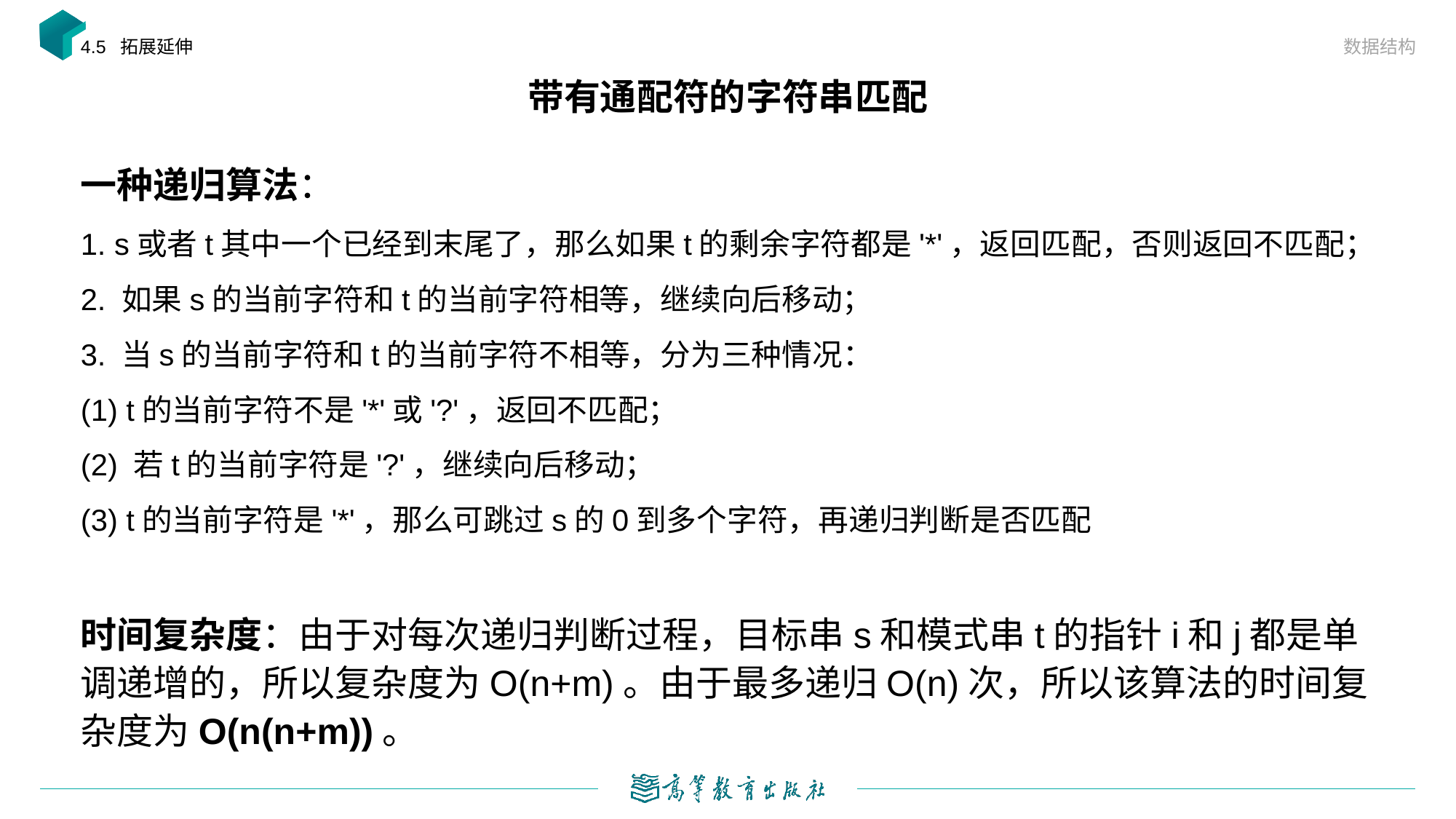

数据结构
4.5  拓展延伸
# 带有通配符的字符串匹配
一种递归算法：
1. s或者t其中一个已经到末尾了，那么如果t的剩余字符都是'*'，返回匹配，否则返回不匹配；
2. 如果s的当前字符和t的当前字符相等，继续向后移动；
3. 当s的当前字符和t的当前字符不相等，分为三种情况：
(1) t的当前字符不是'*'或'?'，返回不匹配；
(2) 若t的当前字符是'?'，继续向后移动；
(3) t的当前字符是'*'，那么可跳过s的0到多个字符，再递归判断是否匹配

时间复杂度：由于对每次递归判断过程，目标串s和模式串t的指针i和j都是单调递增的，所以复杂度为O(n+m)。由于最多递归O(n)次，所以该算法的时间复杂度为O(n(n+m))。